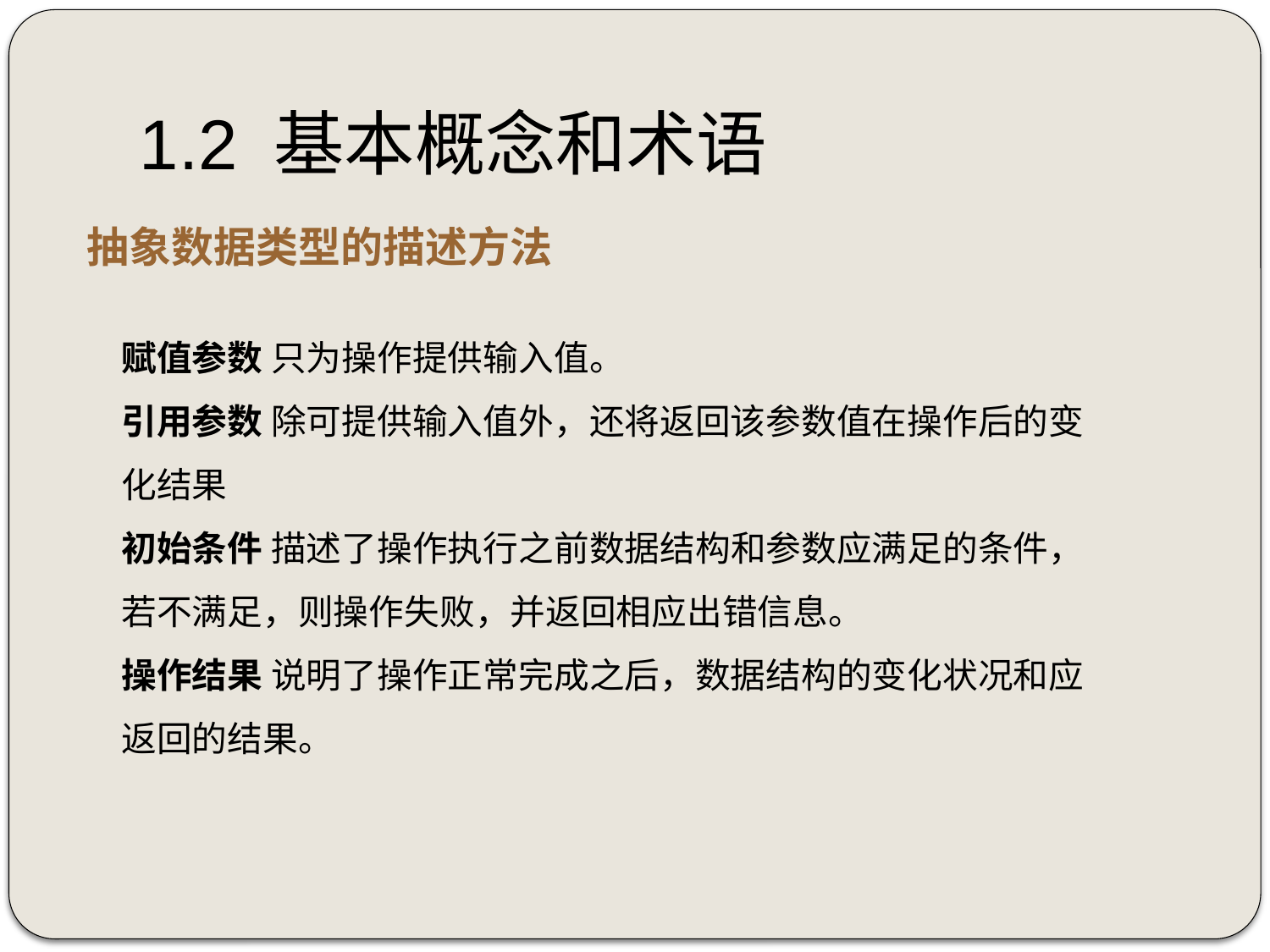

# 1.2 基本概念和术语
抽象数据类型的描述方法
赋值参数 只为操作提供输入值。
引用参数 除可提供输入值外，还将返回该参数值在操作后的变化结果
初始条件 描述了操作执行之前数据结构和参数应满足的条件，若不满足，则操作失败，并返回相应出错信息。
操作结果 说明了操作正常完成之后，数据结构的变化状况和应返回的结果。